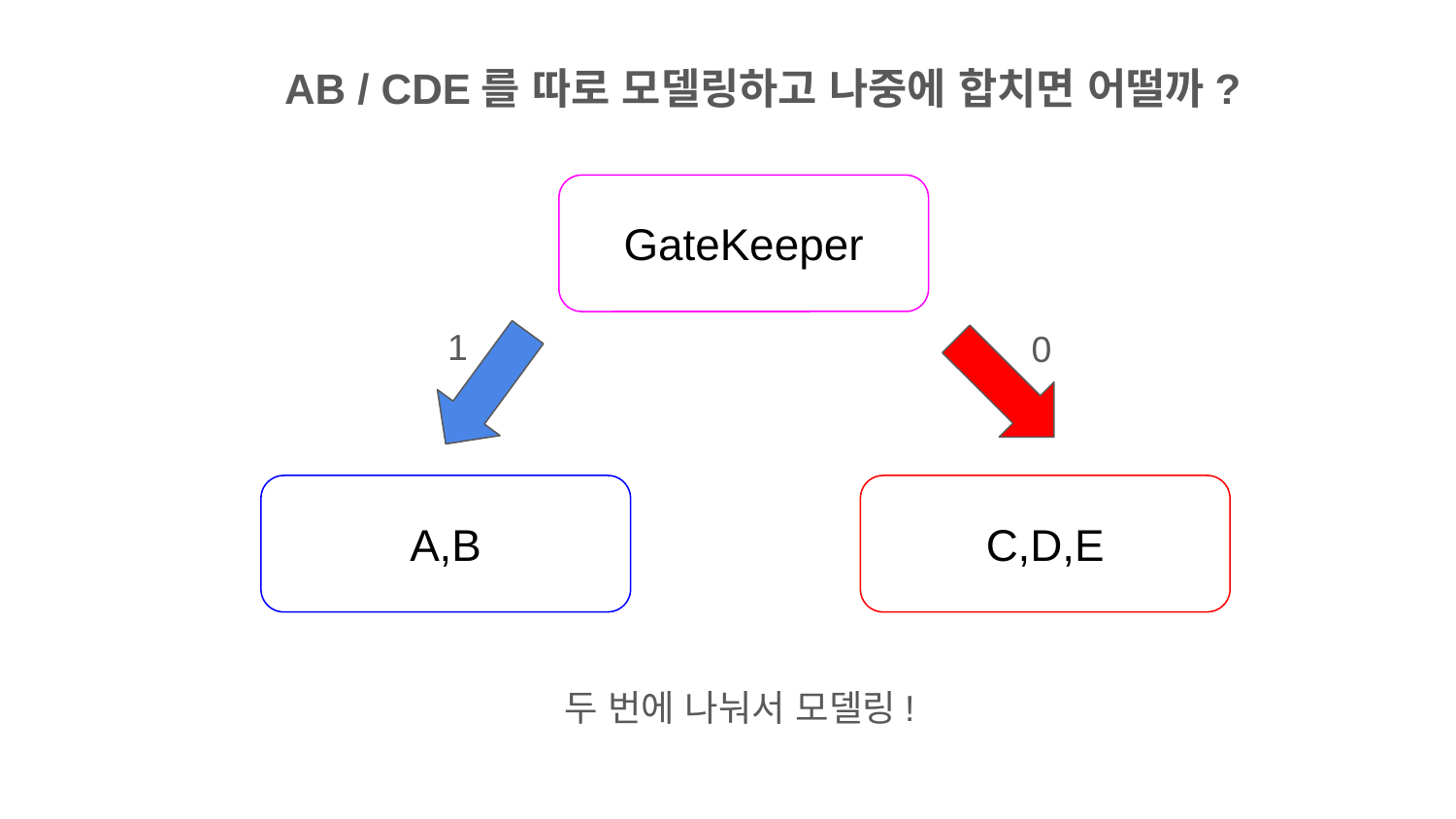

AB / CDE를 따로 모델링하고 나중에 합치면 어떨까?
GateKeeper
1
0

A,B
C,D,E
두 번에 나눠서 모델링!